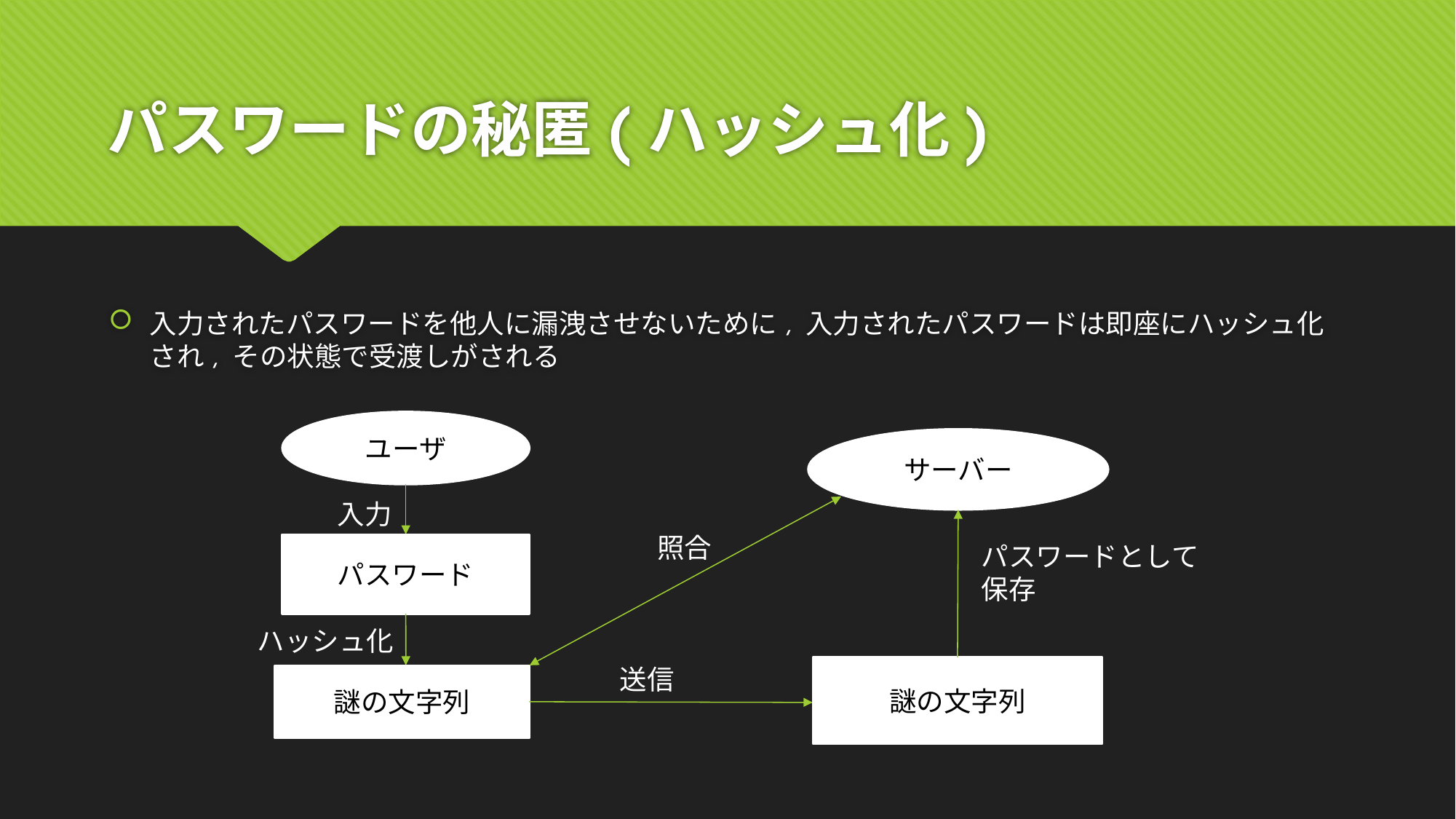

# パスワードの秘匿(ハッシュ化)
入力されたパスワードを他人に漏洩させないために, 入力されたパスワードは即座にハッシュ化され, その状態で受渡しがされる

ユーザ
サーバー
入力
照合
パスワード
パスワードとして
保存
ハッシュ化
送信
謎の文字列
謎の文字列